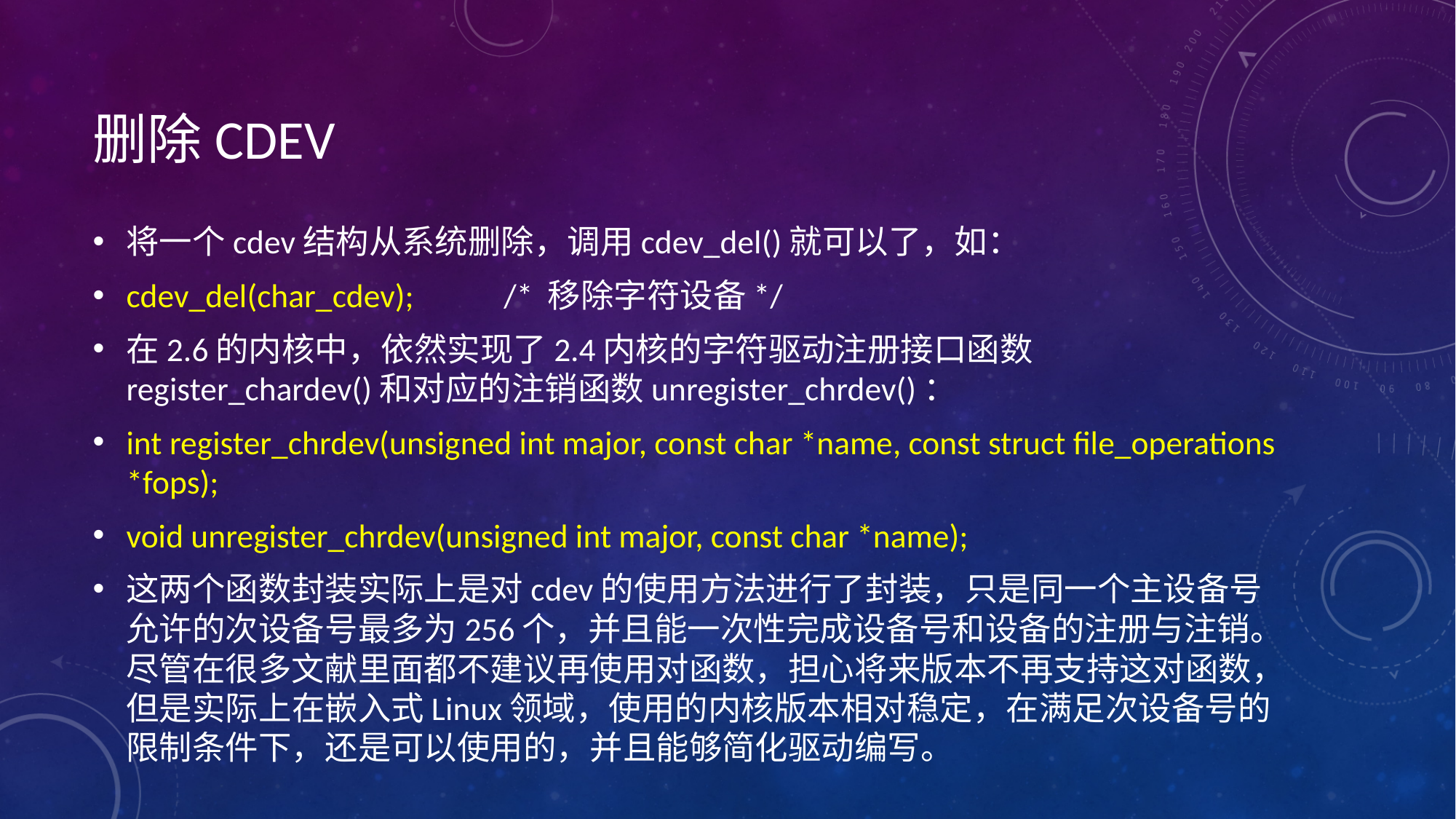

# 删除cdev
将一个cdev结构从系统删除，调用cdev_del()就可以了，如：
cdev_del(char_cdev);            /* 移除字符设备*/
在2.6的内核中，依然实现了2.4内核的字符驱动注册接口函数register_chardev()和对应的注销函数unregister_chrdev()：
int register_chrdev(unsigned int major, const char *name, const struct file_operations *fops);
void unregister_chrdev(unsigned int major, const char *name);
这两个函数封装实际上是对cdev的使用方法进行了封装，只是同一个主设备号允许的次设备号最多为256个，并且能一次性完成设备号和设备的注册与注销。尽管在很多文献里面都不建议再使用对函数，担心将来版本不再支持这对函数，但是实际上在嵌入式Linux领域，使用的内核版本相对稳定，在满足次设备号的限制条件下，还是可以使用的，并且能够简化驱动编写。